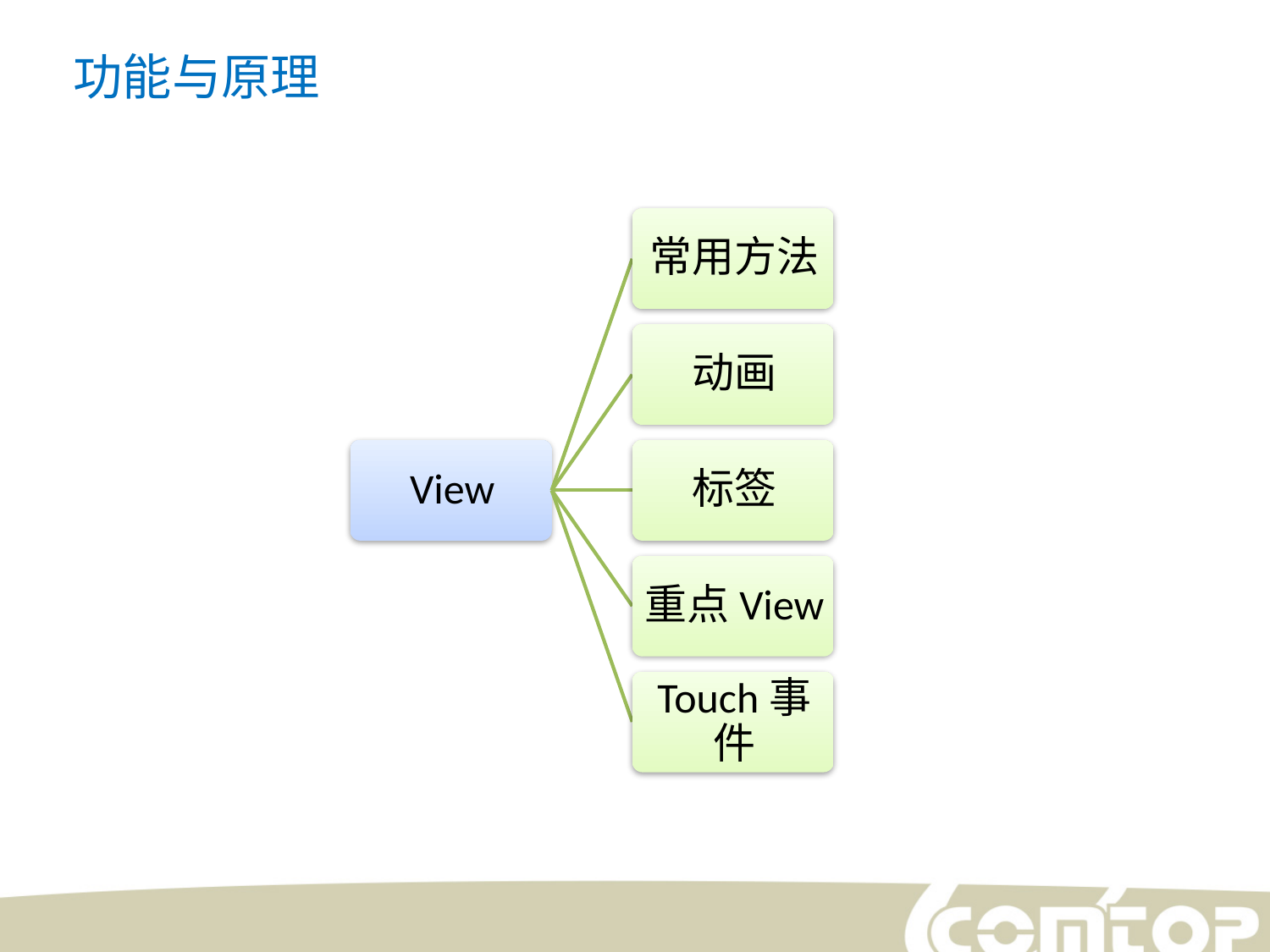

功能与原理
View

常用方法

动画

标签

重点View

Touch事件